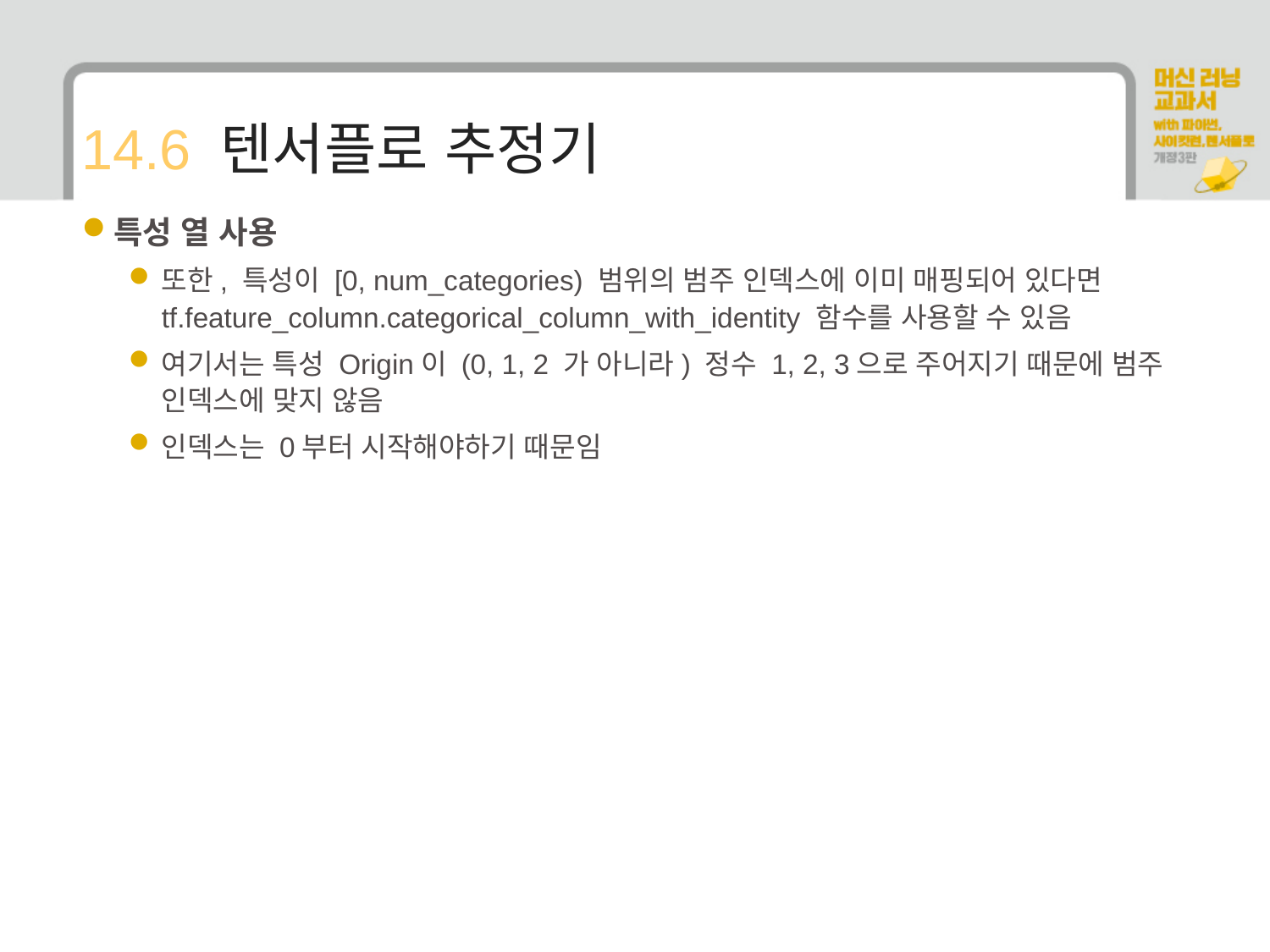

# 14.6 텐서플로 추정기
특성 열 사용
또한, 특성이 [0, num_categories) 범위의 범주 인덱스에 이미 매핑되어 있다면 tf.feature_column.categorical_column_with_identity 함수를 사용할 수 있음
여기서는 특성 Origin이 (0, 1, 2 가 아니라) 정수 1, 2, 3으로 주어지기 때문에 범주 인덱스에 맞지 않음
인덱스는 0부터 시작해야하기 때문임